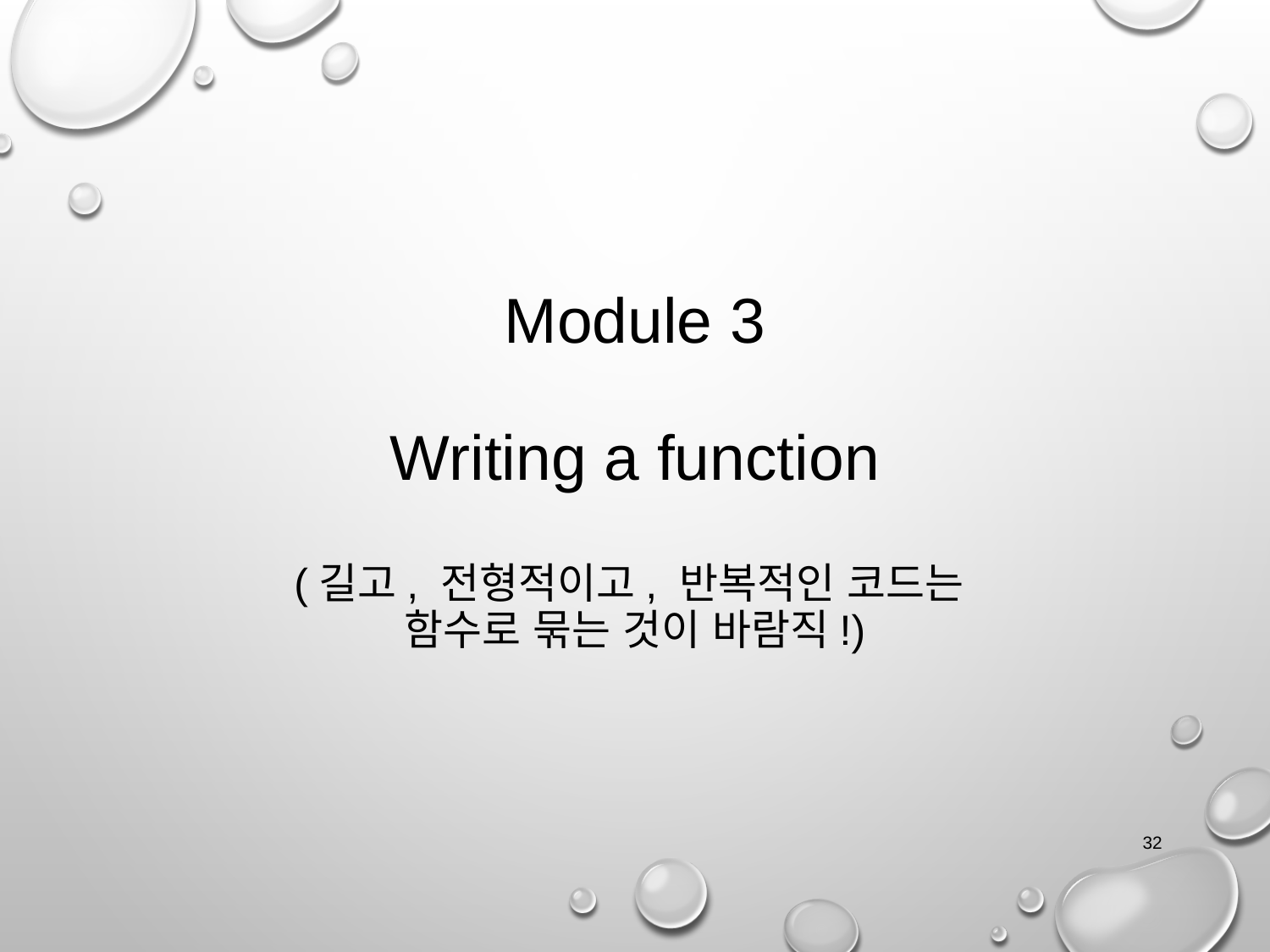

# Module 3 Writing a function (길고, 전형적이고, 반복적인 코드는 함수로 묶는 것이 바람직!)
32